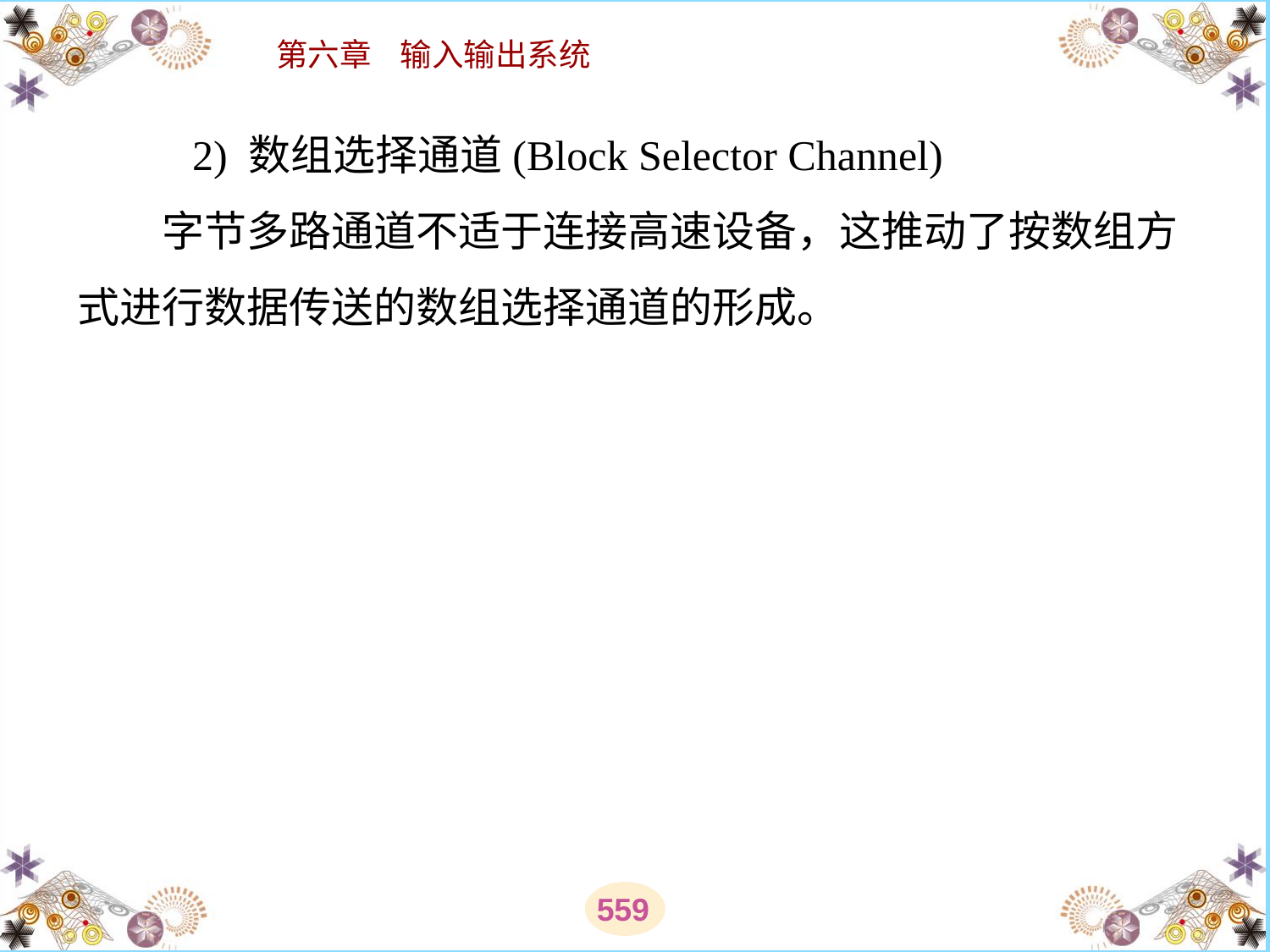

# 2) 数组选择通道(Block Selector Channel) 　　字节多路通道不适于连接高速设备，这推动了按数组方式进行数据传送的数组选择通道的形成。